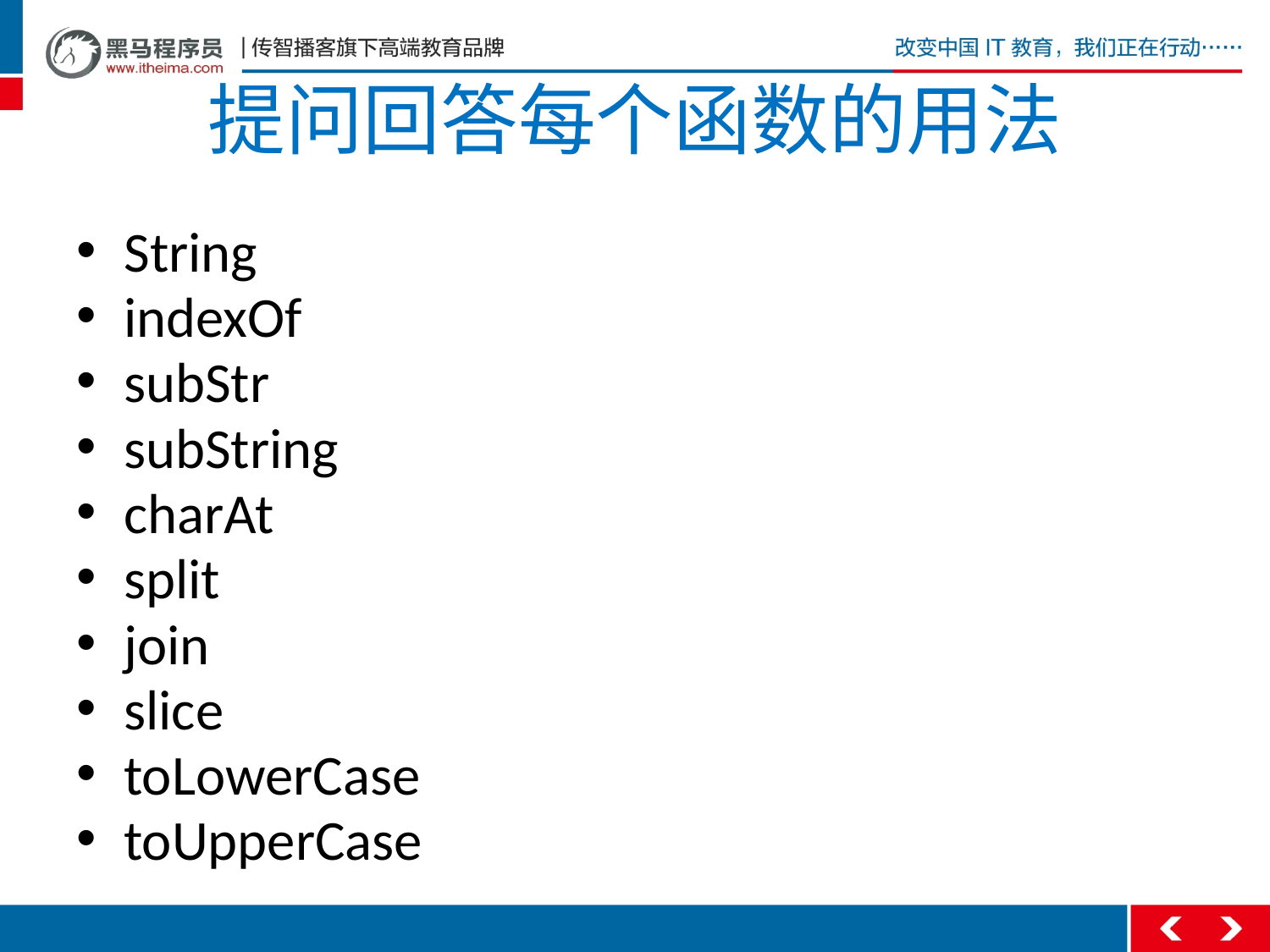

# 提问回答每个函数的用法
String
indexOf
subStr
subString
charAt
split
join
slice
toLowerCase
toUpperCase